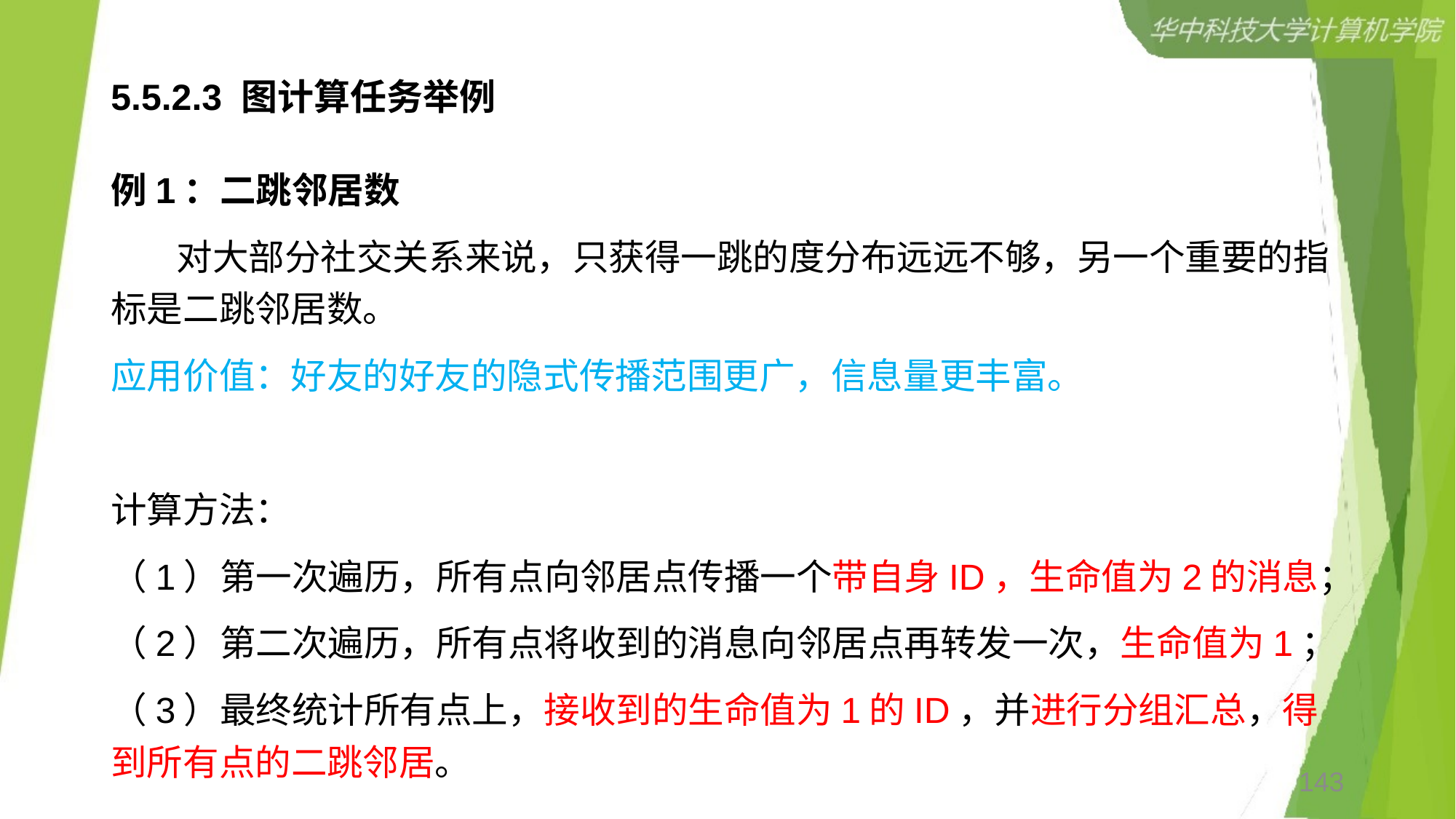

# 5.5.2.3 图计算任务举例
例1：二跳邻居数
       对大部分社交关系来说，只获得一跳的度分布远远不够，另一个重要的指标是二跳邻居数。
应用价值：好友的好友的隐式传播范围更广，信息量更丰富。

计算方法：
（1）第一次遍历，所有点向邻居点传播一个带自身ID，生命值为2的消息；
（2）第二次遍历，所有点将收到的消息向邻居点再转发一次，生命值为1；
（3）最终统计所有点上，接收到的生命值为1的ID，并进行分组汇总，得到所有点的二跳邻居。

143